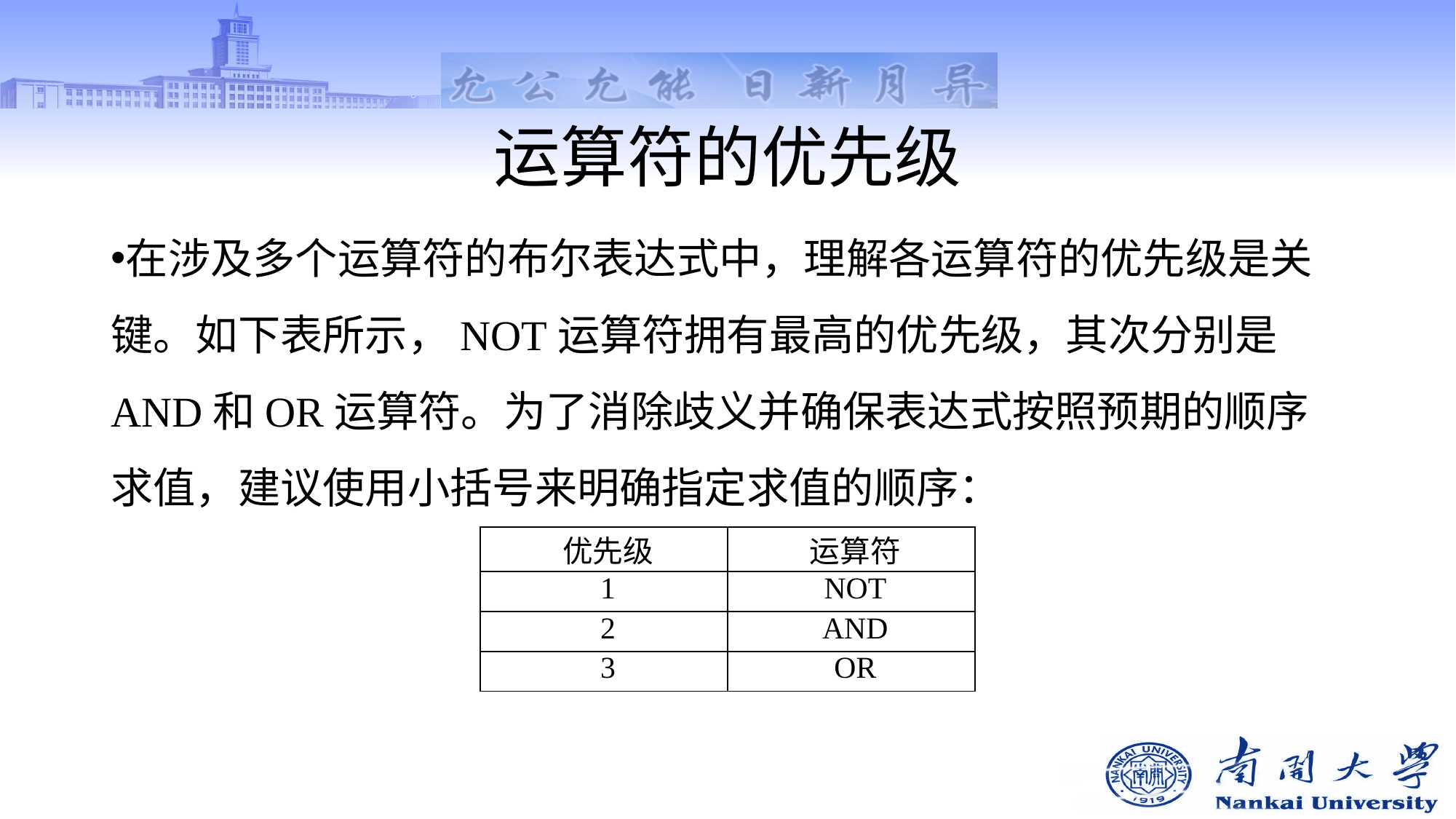

# 运算符的优先级
在涉及多个运算符的布尔表达式中，理解各运算符的优先级是关键。如下表所示，NOT运算符拥有最高的优先级，其次分别是AND和OR运算符。为了消除歧义并确保表达式按照预期的顺序求值，建议使用小括号来明确指定求值的顺序：
| 优先级 | 运算符 |
| --- | --- |
| 1 | NOT |
| 2 | AND |
| 3 | OR |